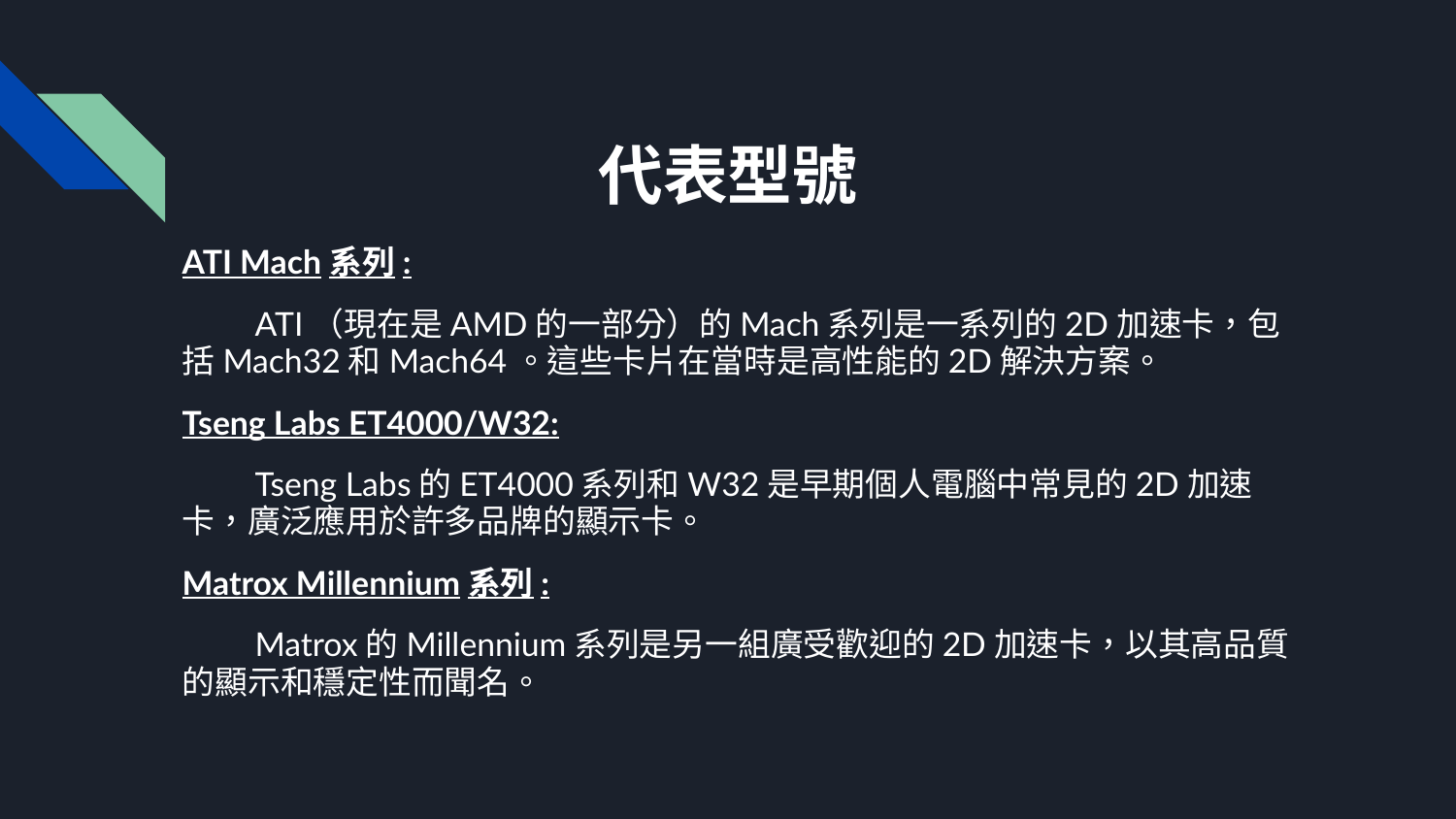

# 代表型號
ATI Mach系列:
ATI（現在是AMD的一部分）的Mach系列是一系列的2D加速卡，包括Mach32和Mach64。這些卡片在當時是高性能的2D解決方案。
Tseng Labs ET4000/W32:
Tseng Labs的ET4000系列和W32是早期個人電腦中常見的2D加速卡，廣泛應用於許多品牌的顯示卡。
Matrox Millennium系列:
Matrox的Millennium系列是另一組廣受歡迎的2D加速卡，以其高品質的顯示和穩定性而聞名。